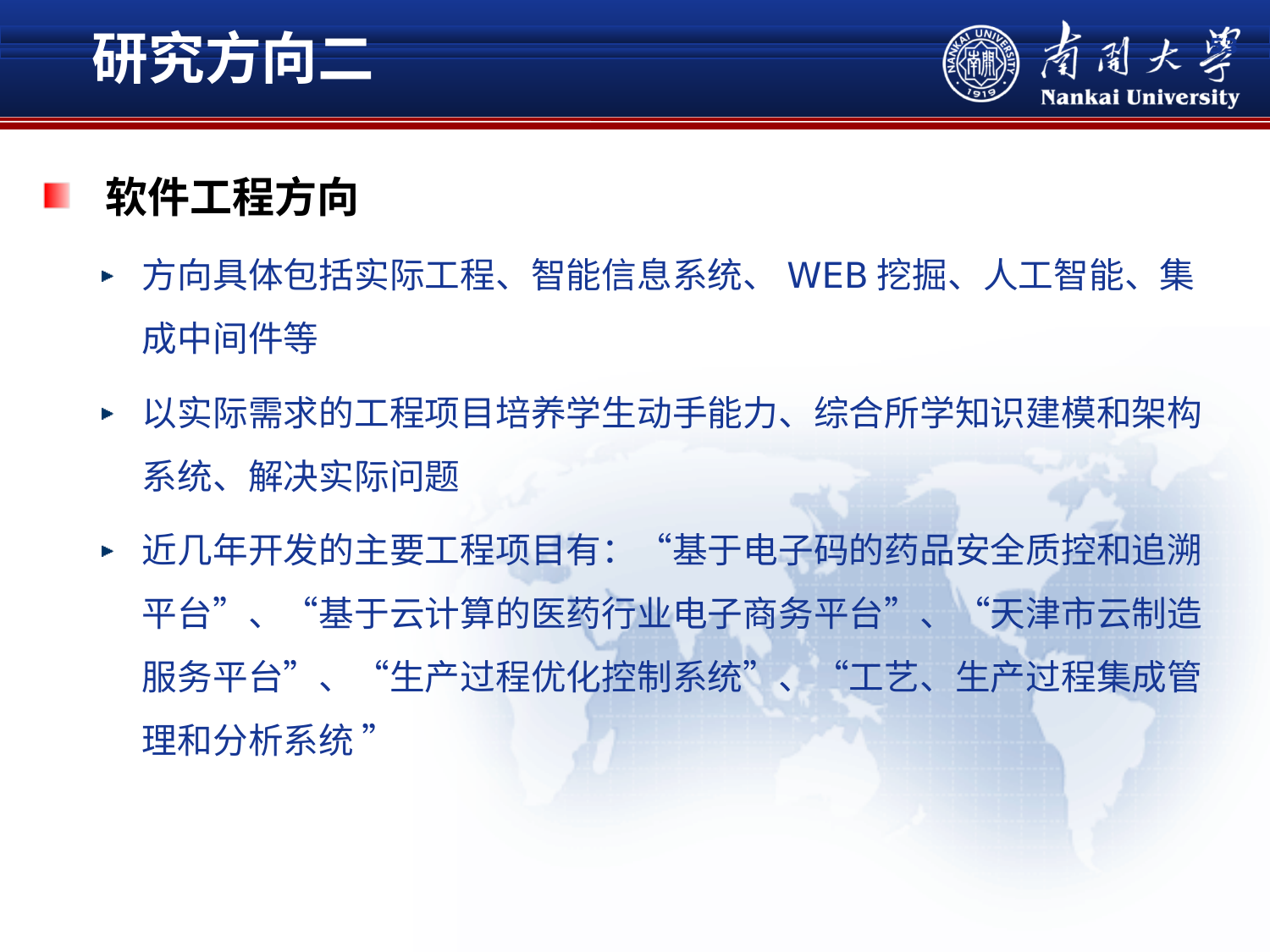

研究方向二
53
软件工程方向
方向具体包括实际工程、智能信息系统、WEB挖掘、人工智能、集成中间件等
以实际需求的工程项目培养学生动手能力、综合所学知识建模和架构系统、解决实际问题
近几年开发的主要工程项目有：“基于电子码的药品安全质控和追溯平台”、“基于云计算的医药行业电子商务平台”、“天津市云制造服务平台”、“生产过程优化控制系统”、“工艺、生产过程集成管理和分析系统 ”